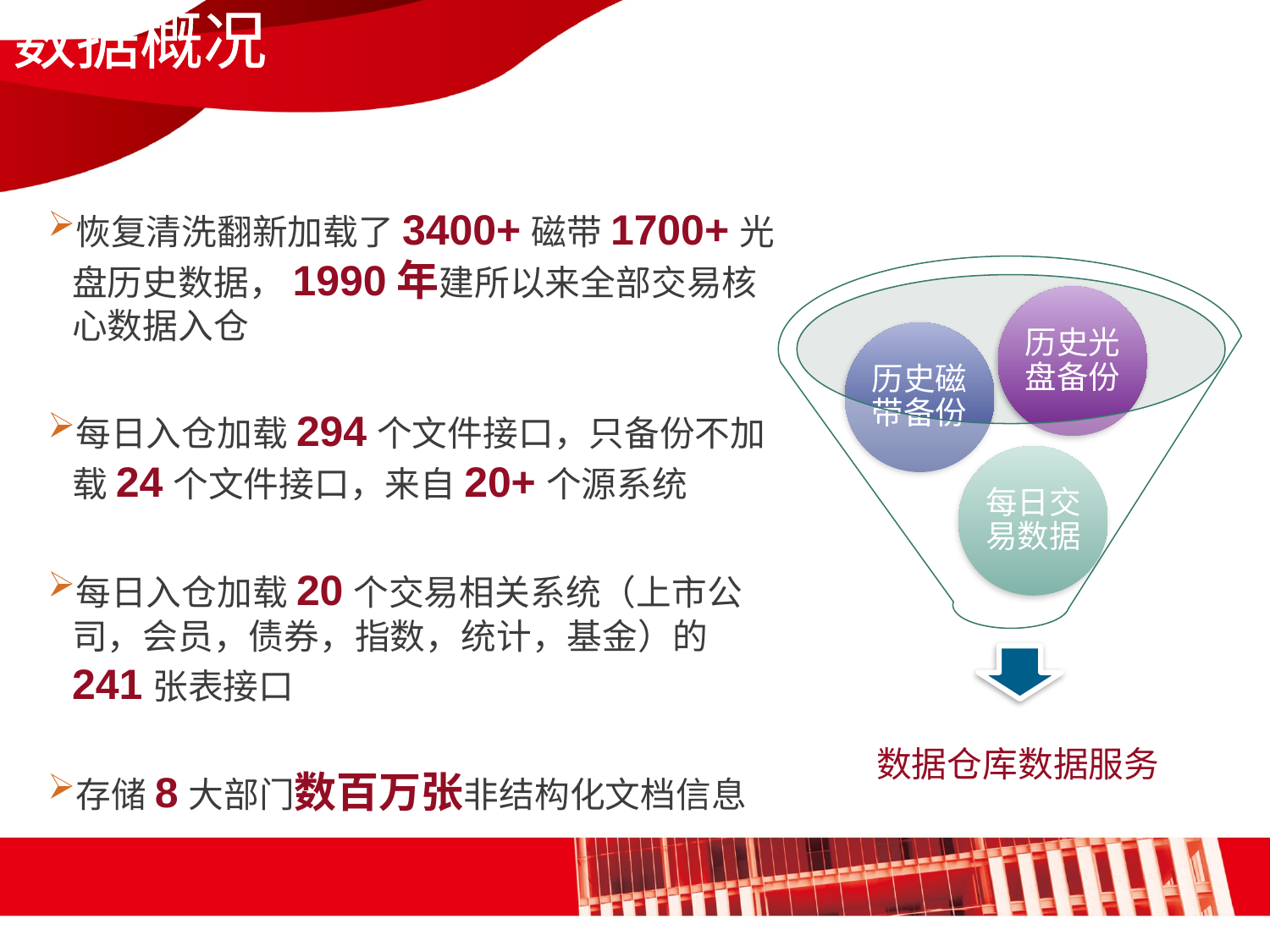

数据概况
恢复清洗翻新加载了3400+磁带1700+光盘历史数据，1990年建所以来全部交易核心数据入仓

每日入仓加载294个文件接口，只备份不加载24个文件接口，来自20+个源系统

每日入仓加载20个交易相关系统（上市公司，会员，债券，指数，统计，基金）的241张表接口

存储8大部门数百万张非结构化文档信息

数据仓库数据服务
每日交易数据
历史磁带备份
历史光盘备份